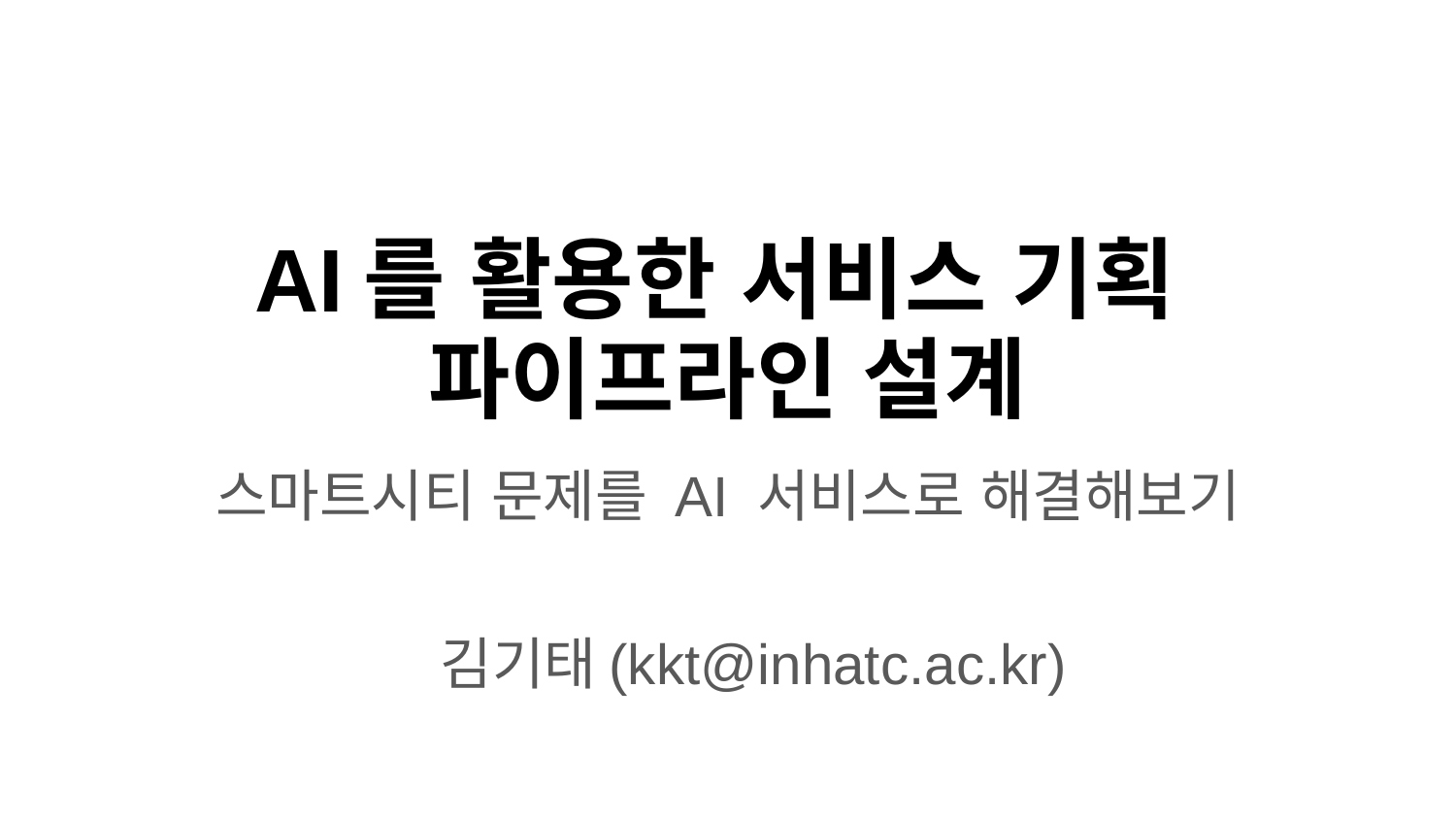

# AI를 활용한 서비스 기획 파이프라인 설계
스마트시티 문제를 AI 서비스로 해결해보기
김기태(kkt@inhatc.ac.kr)